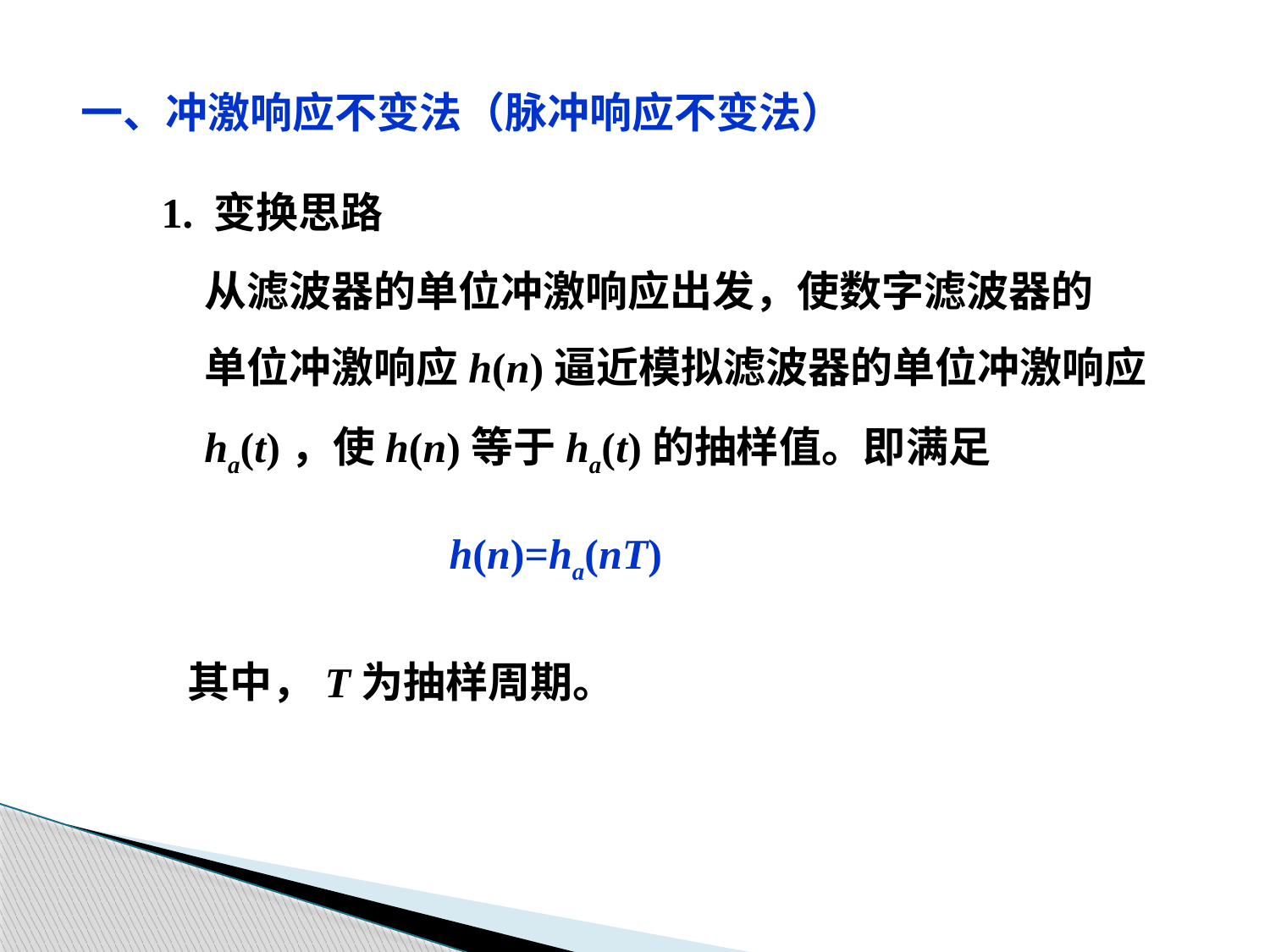

一、冲激响应不变法（脉冲响应不变法）
1. 变换思路
从滤波器的单位冲激响应出发，使数字滤波器的
单位冲激响应h(n)逼近模拟滤波器的单位冲激响应
ha(t)，使h(n)等于ha(t)的抽样值。即满足
h(n)=ha(nT)
其中，T为抽样周期。